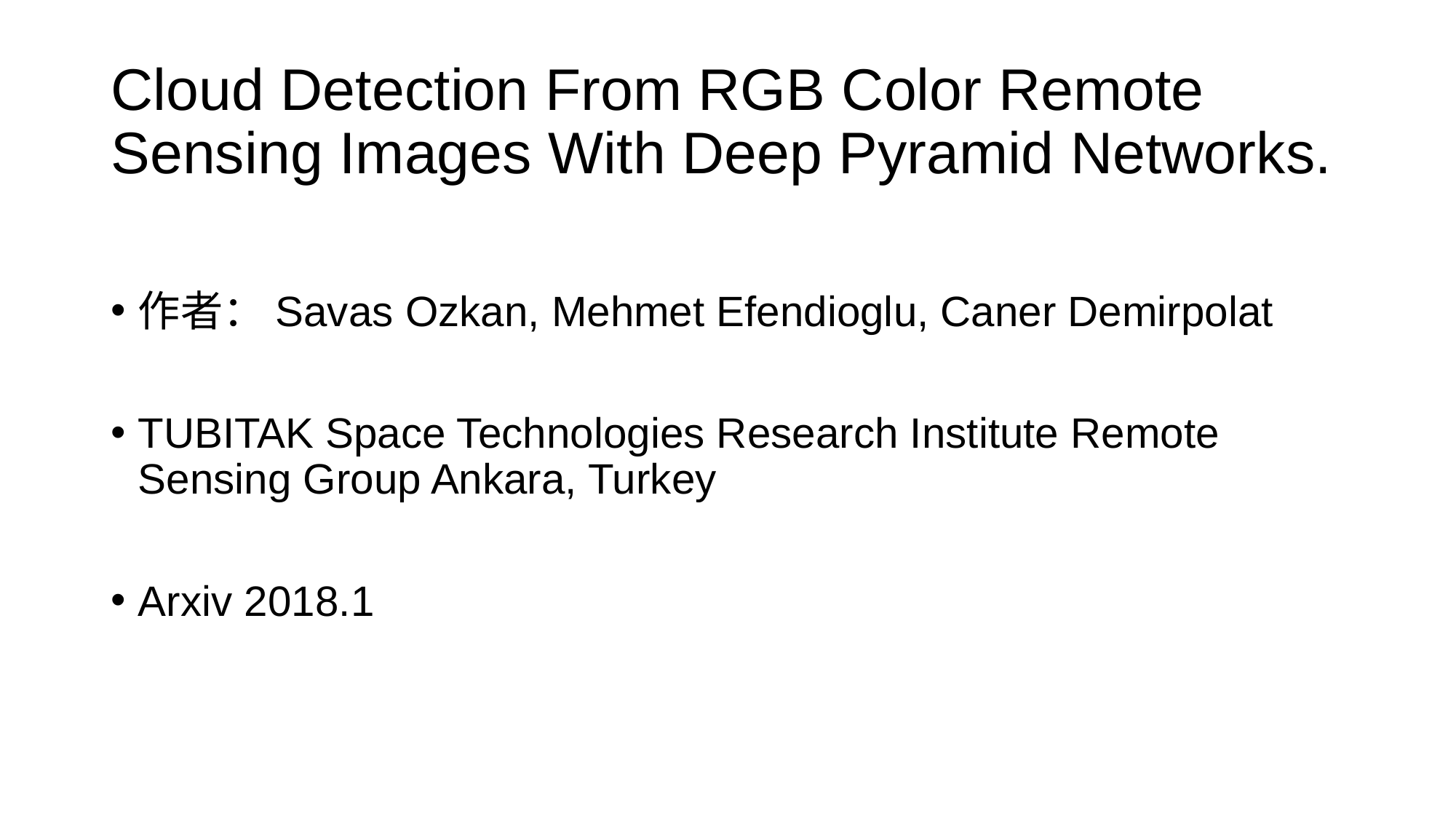

# Cloud Detection From RGB Color Remote Sensing Images With Deep Pyramid Networks.

作者：Savas Ozkan, Mehmet Efendioglu, Caner Demirpolat

TUBITAK Space Technologies Research Institute Remote Sensing Group Ankara, Turkey

Arxiv 2018.1